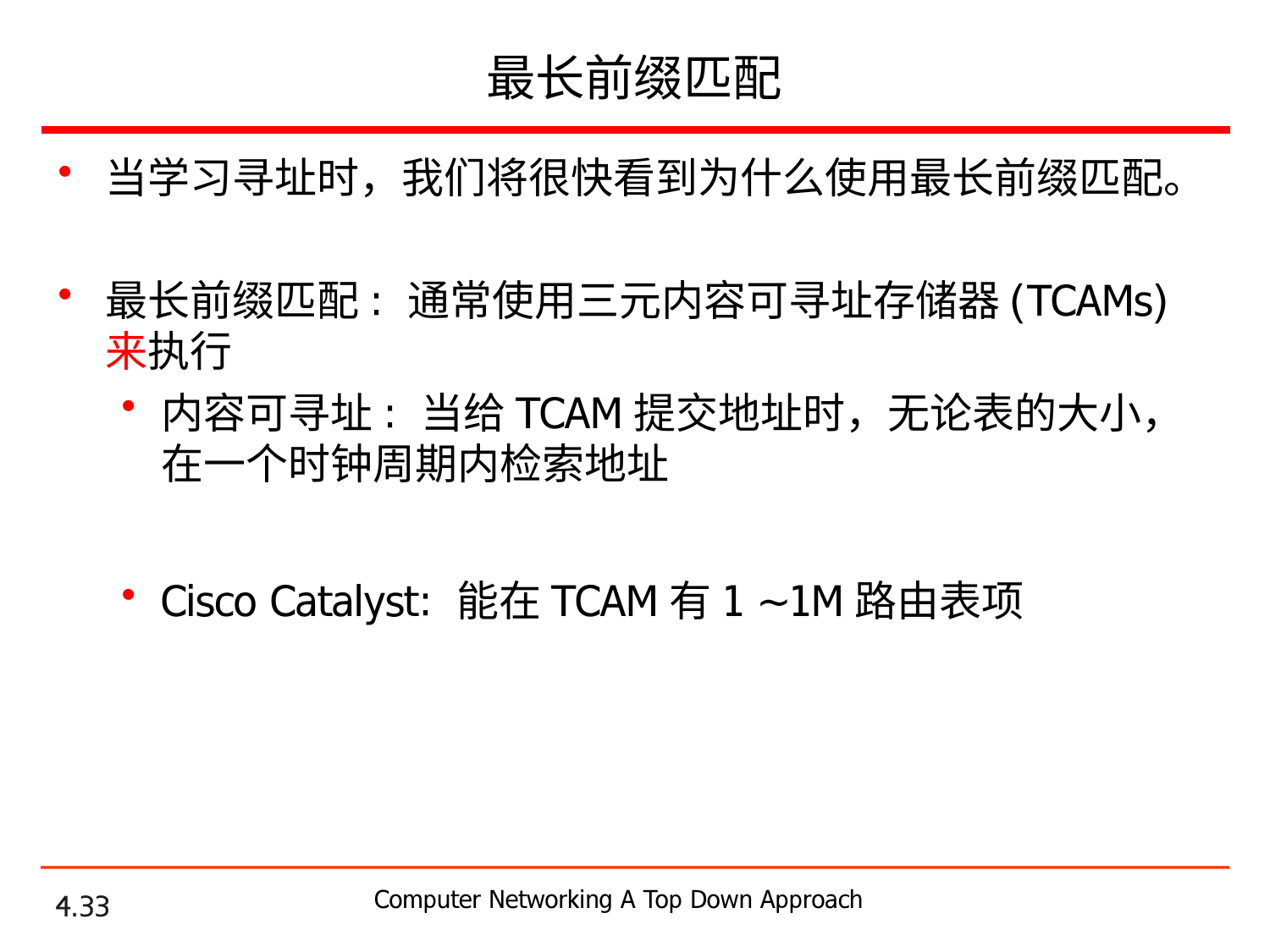

# 最长前缀匹配
当学习寻址时，我们将很快看到为什么使用最长前缀匹配。

最长前缀匹配: 通常使用三元内容可寻址存储器(TCAMs)来执行
内容可寻址: 当给TCAM提交地址时，无论表的大小，在一个时钟周期内检索地址

Cisco Catalyst: 能在TCAM有1 ~1M路由表项